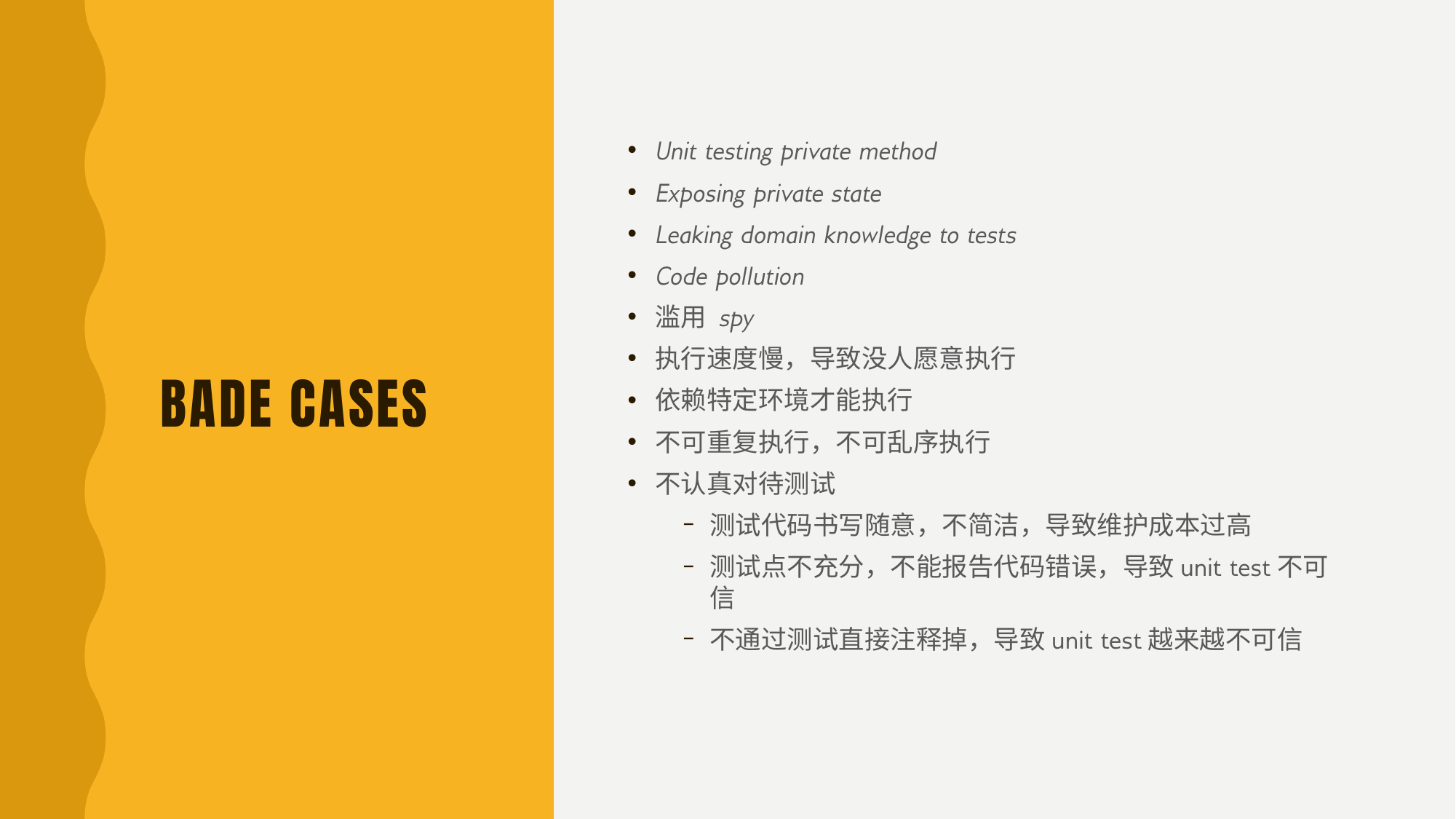

# bade cases
Unit testing private method
Exposing private state
Leaking domain knowledge to tests
Code pollution
滥用 spy
执行速度慢，导致没人愿意执行
依赖特定环境才能执行
不可重复执行，不可乱序执行
不认真对待测试
测试代码书写随意，不简洁，导致维护成本过高
测试点不充分，不能报告代码错误，导致unit test不可信
不通过测试直接注释掉，导致unit test越来越不可信